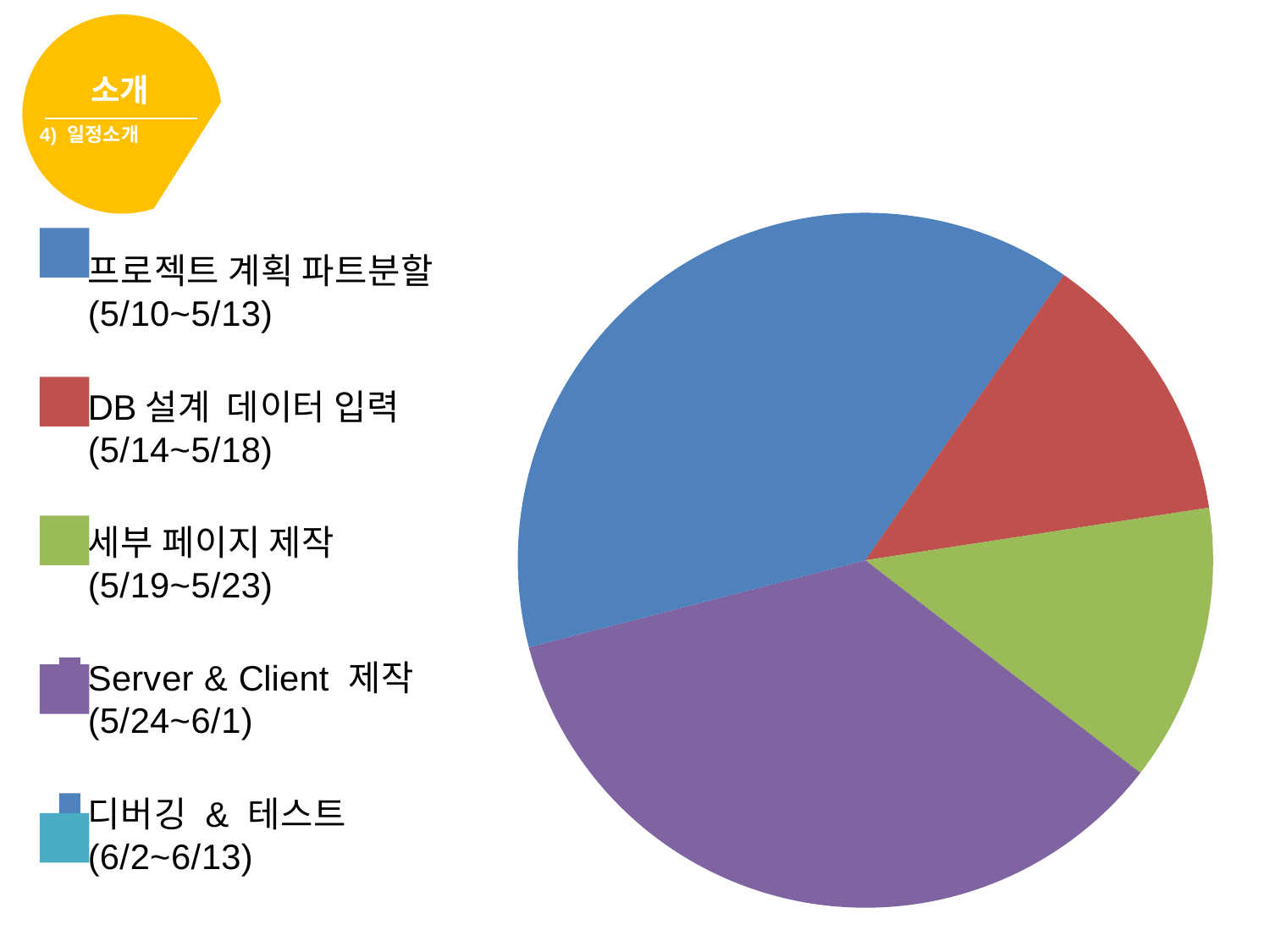

소개
4) 일정소개

### Chart

| Category | 판매 |
|---|---|
| 프로젝트 계획 파트분할     (5/10~5/13) | 3.0 |
| DB설계  데이터 입력    (5/14~5/18) | 4.0 |
| 세부 페이지 제작     (5/19~5/23) | 4.0 |
| Server & Client 제작   (5/24~6/1) | 11.0 |
| 디버깅 & 테스트 (6/2~6/13) | 9.0 |